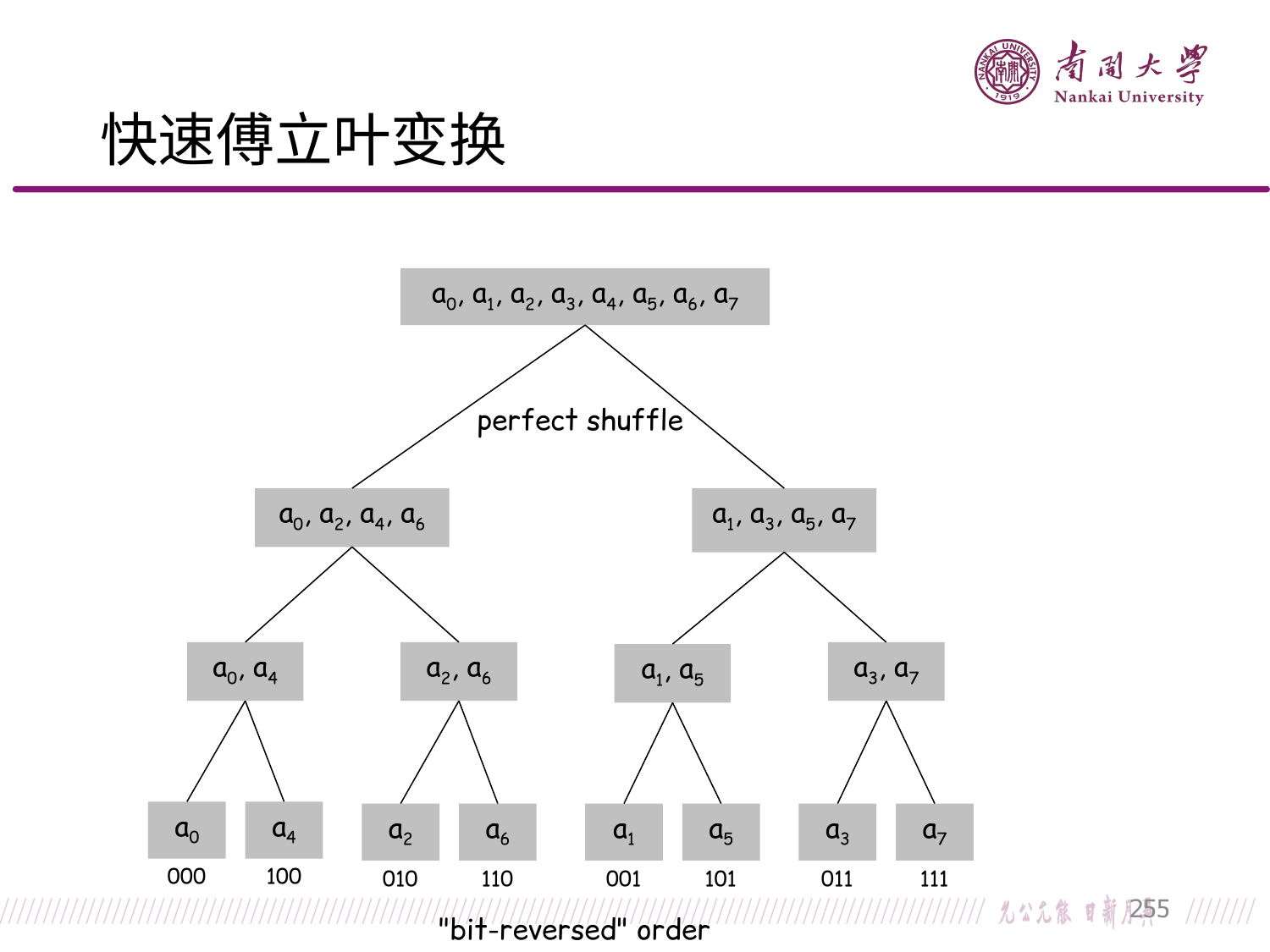

# 快速傅立叶变换

a0, a1, a2, a3, a4, a5, a6, a7
perfect shuffle
a0, a2, a4, a6
a1, a3, a5, a7
a0, a4
a2, a6
a3, a7
a1, a5
a0
a4
a2
a6
a1
a5
a3
a7
000
100
010
110
001
101
011
111
"bit-reversed" order
255